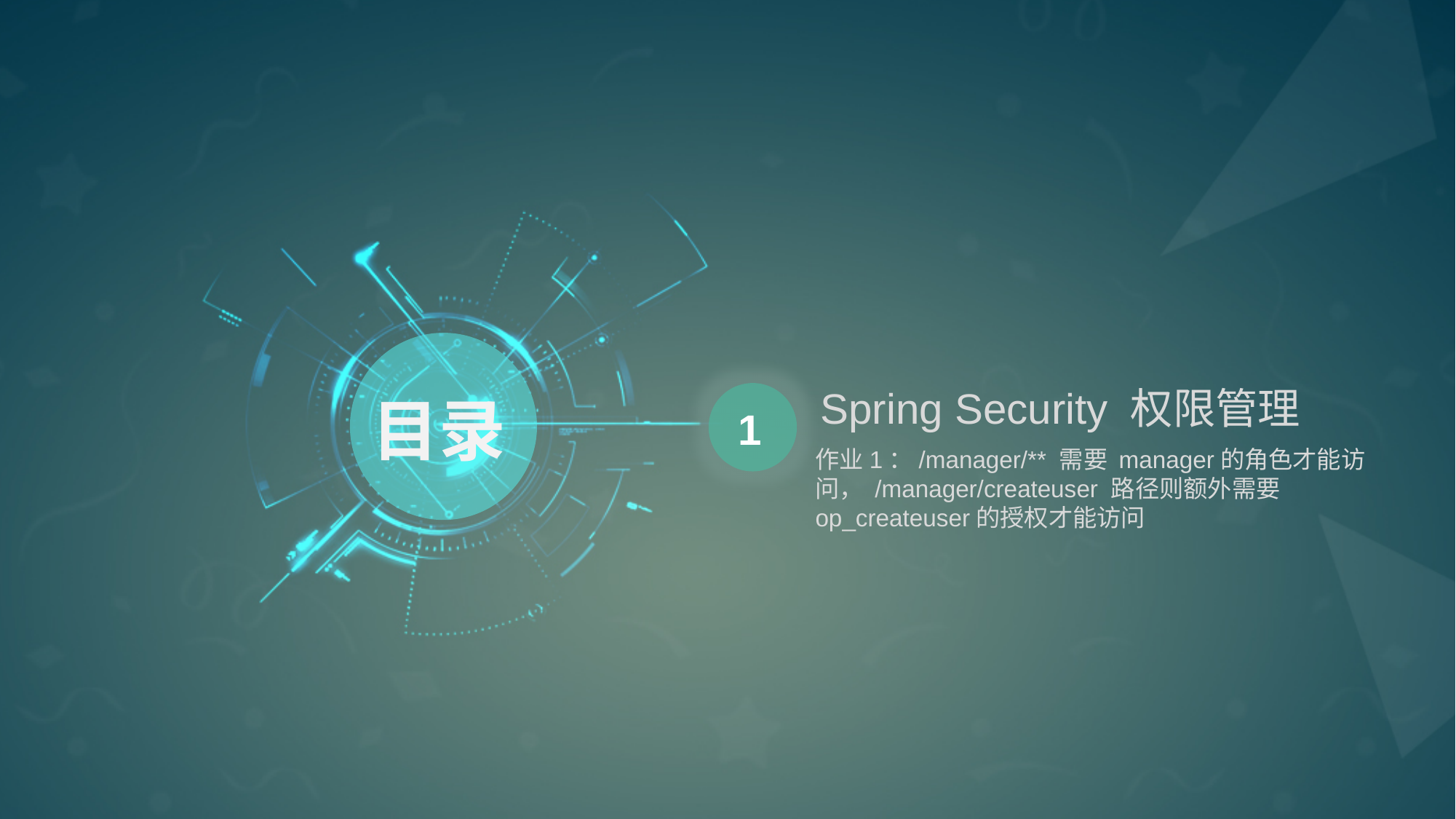

Spring Security 权限管理
目录

1
作业1：/manager/** 需要 manager的角色才能访问， /manager/createuser 路径则额外需要 op_createuser的授权才能访问